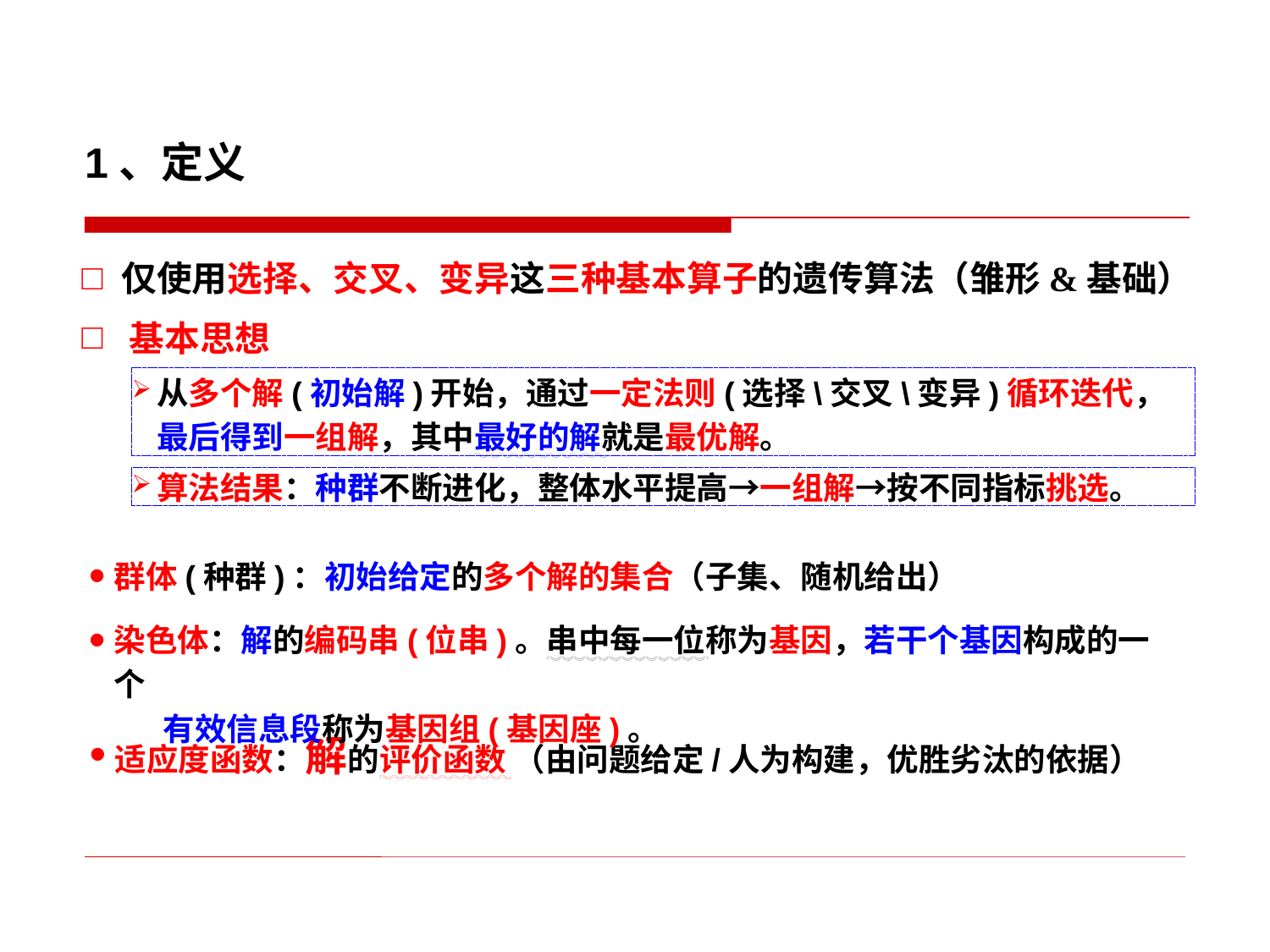

1、定义
仅使用选择、交叉、变异这三种基本算子的遗传算法（雏形&基础）
基本思想
从多个解(初始解)开始，通过一定法则(选择\交叉\变异)循环迭代，最后得到一组解，其中最好的解就是最优解。
算法结果：种群不断进化，整体水平提高→一组解→按不同指标挑选。
群体(种群)：初始给定的多个解的集合（子集、随机给出）
染色体：解的编码串(位串)。串中每一位称为基因，若干个基因构成的一个
          有效信息段称为基因组(基因座)。
适应度函数：解的评价函数 （由问题给定/人为构建，优胜劣汰的依据）